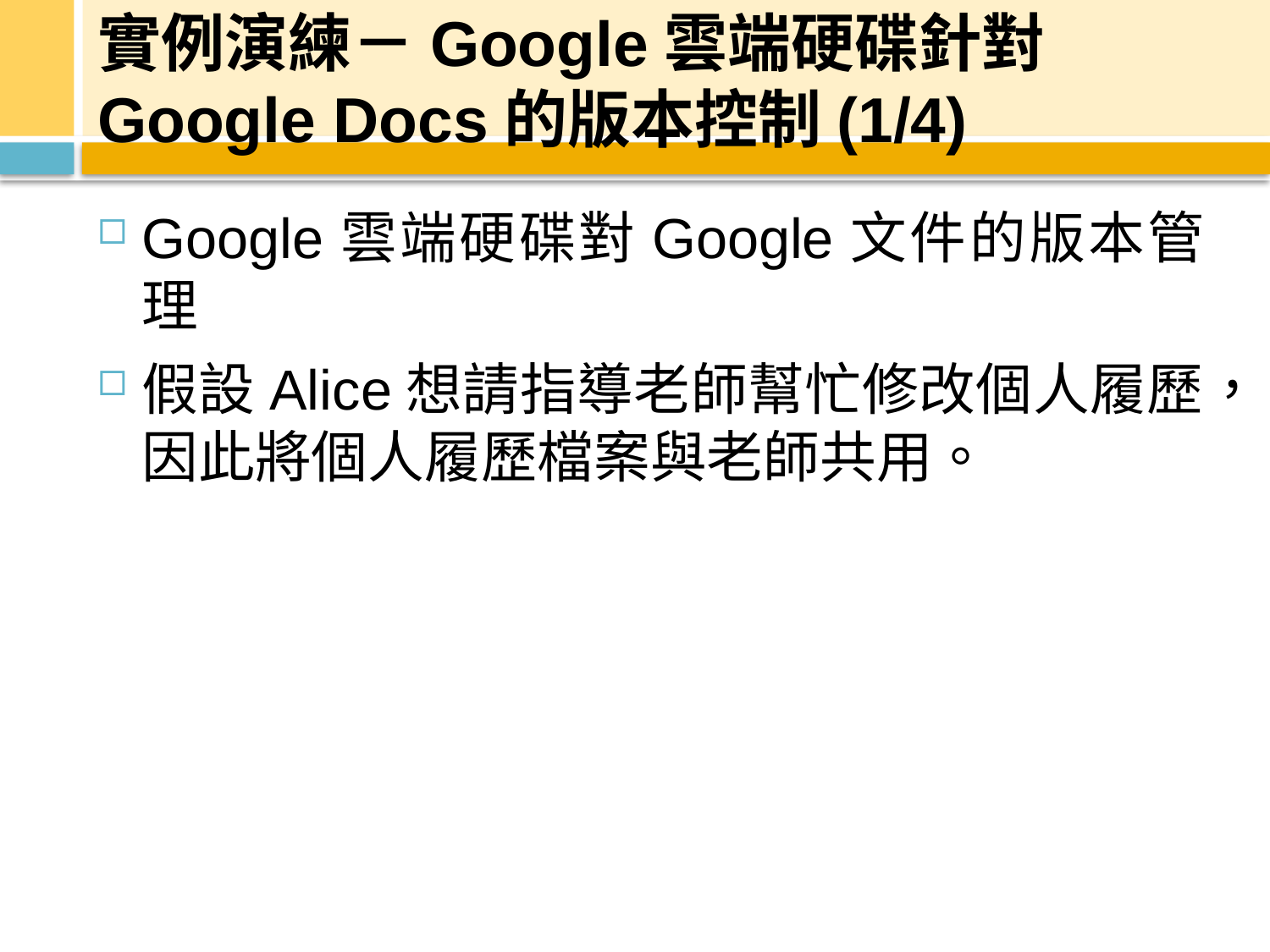

# 實例演練－Google雲端硬碟針對 Google Docs的版本控制(1/4)
Google雲端硬碟對Google文件的版本管理
假設Alice想請指導老師幫忙修改個人履歷，因此將個人履歷檔案與老師共用。